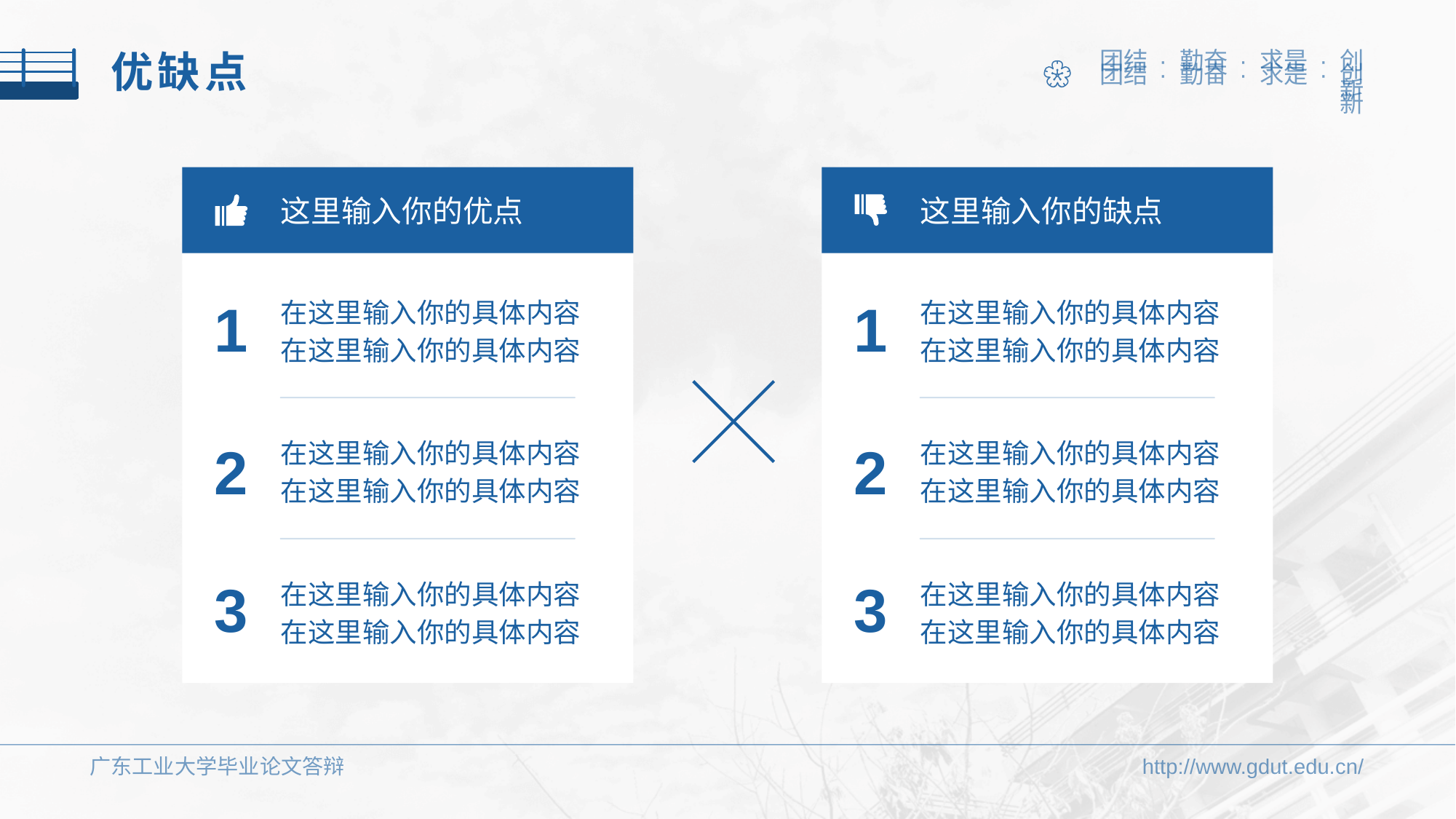

优缺点

这里输入你的优点
这里输入你的缺点

在这里输入你的具体内容
在这里输入你的具体内容
在这里输入你的具体内容
在这里输入你的具体内容
1
1
在这里输入你的具体内容
在这里输入你的具体内容
在这里输入你的具体内容
在这里输入你的具体内容
2
2
3
3
在这里输入你的具体内容
在这里输入你的具体内容
在这里输入你的具体内容
在这里输入你的具体内容